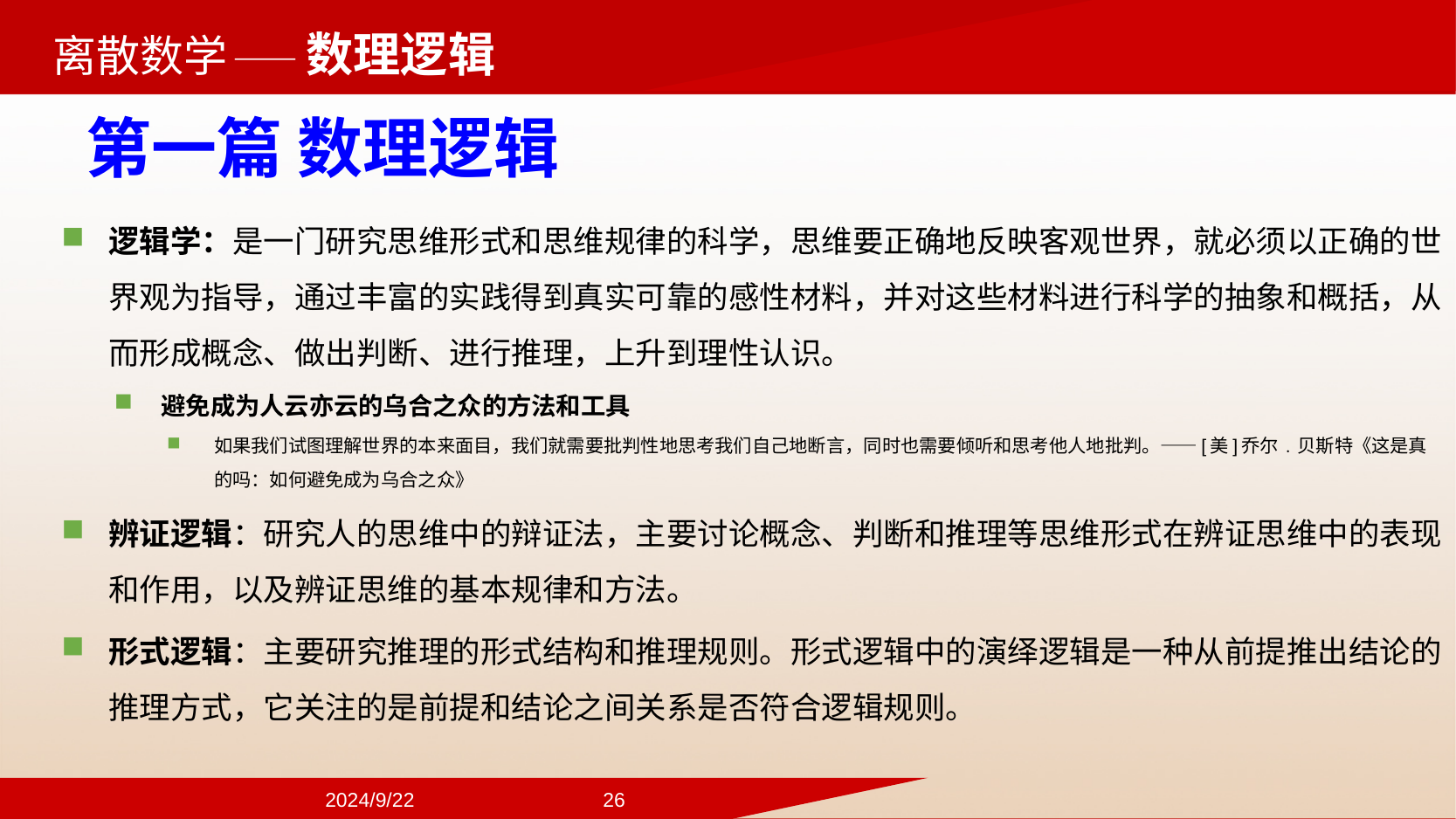

——数理逻辑
第一篇 数理逻辑
逻辑学：是一门研究思维形式和思维规律的科学，思维要正确地反映客观世界，就必须以正确的世界观为指导，通过丰富的实践得到真实可靠的感性材料，并对这些材料进行科学的抽象和概括，从而形成概念、做出判断、进行推理，上升到理性认识。
避免成为人云亦云的乌合之众的方法和工具
如果我们试图理解世界的本来面目，我们就需要批判性地思考我们自己地断言，同时也需要倾听和思考他人地批判。——[美]乔尔﹒贝斯特《这是真的吗：如何避免成为乌合之众》
辨证逻辑：研究人的思维中的辩证法，主要讨论概念、判断和推理等思维形式在辨证思维中的表现和作用，以及辨证思维的基本规律和方法。
形式逻辑：主要研究推理的形式结构和推理规则。形式逻辑中的演绎逻辑是一种从前提推出结论的推理方式，它关注的是前提和结论之间关系是否符合逻辑规则。

2024/9/22
26